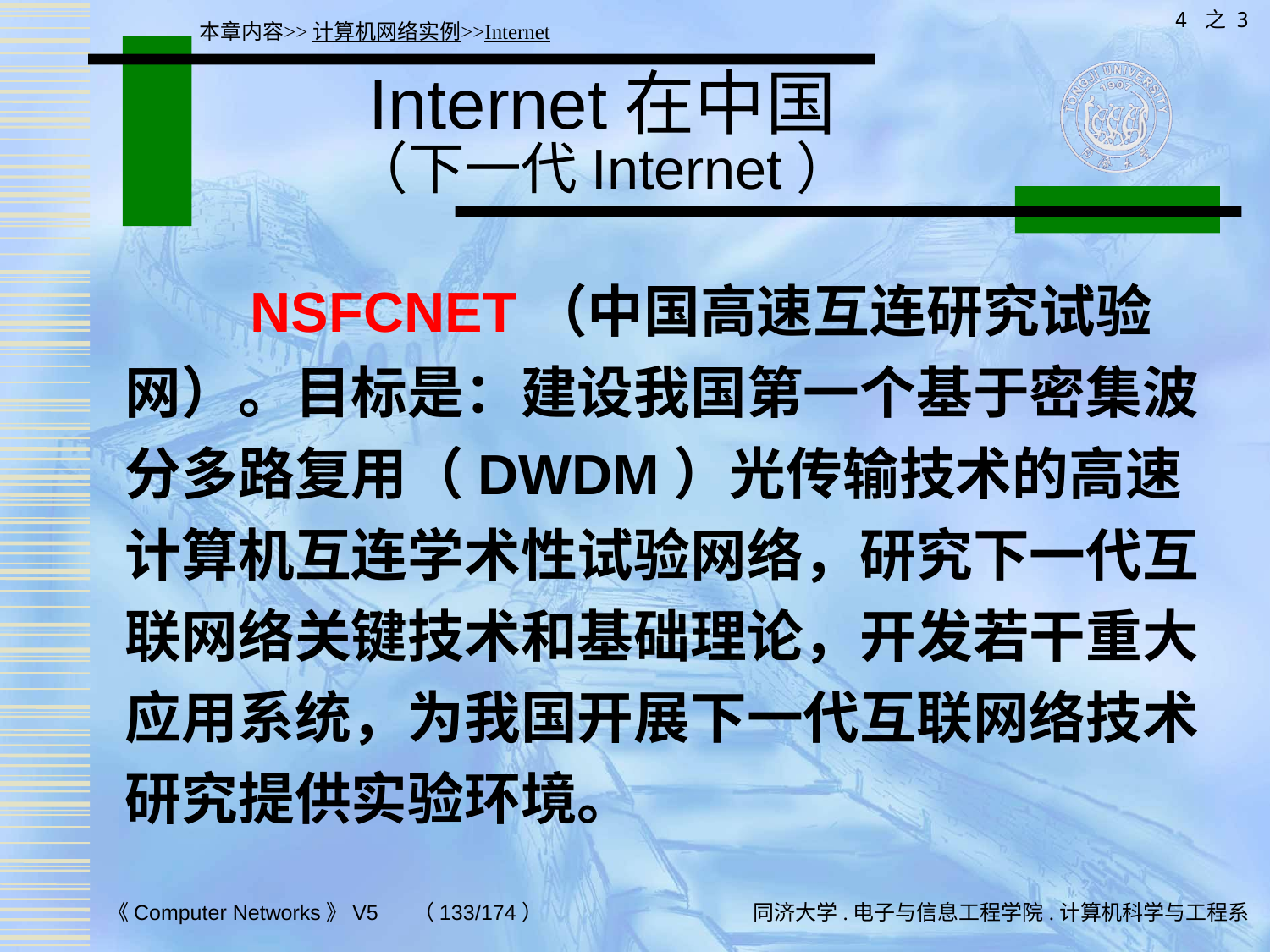

4 之 3
本章内容>>计算机网络实例>>Internet
# Internet在中国 （下一代Internet）
        NSFCNET（中国高速互连研究试验网）。目标是：建设我国第一个基于密集波分多路复用（DWDM）光传输技术的高速计算机互连学术性试验网络，研究下一代互联网络关键技术和基础理论，开发若干重大应用系统，为我国开展下一代互联网络技术研究提供实验环境。